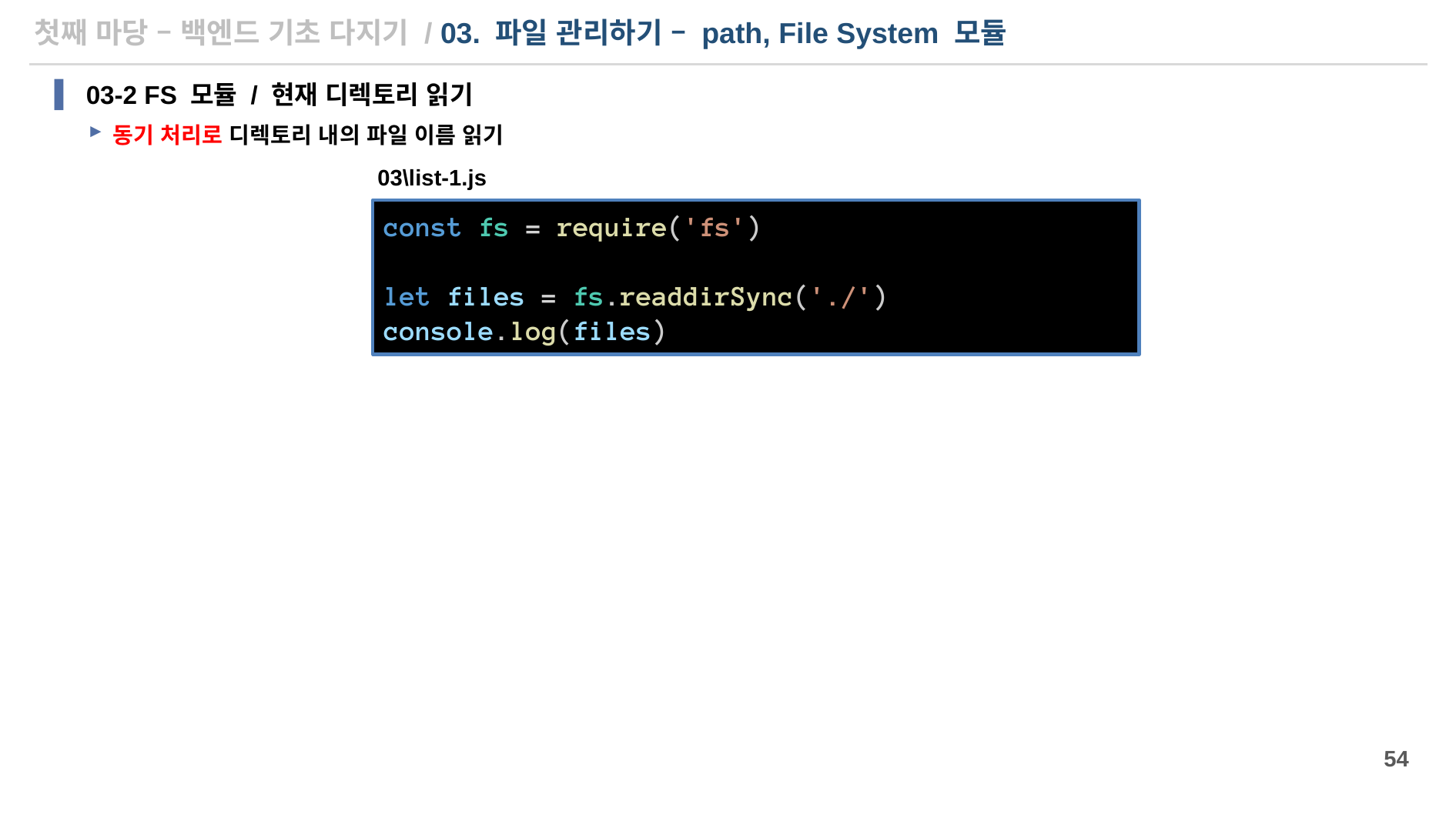

# 첫째 마당 – 백엔드 기초 다지기 / 03. 파일 관리하기 – path, File System 모듈
03-2 FS 모듈 / 현재 디렉토리 읽기
동기 처리로 디렉토리 내의 파일 이름 읽기

03\list-1.js
const fs = require('fs')
let files = fs.readdirSync('./')
console.log(files)
54